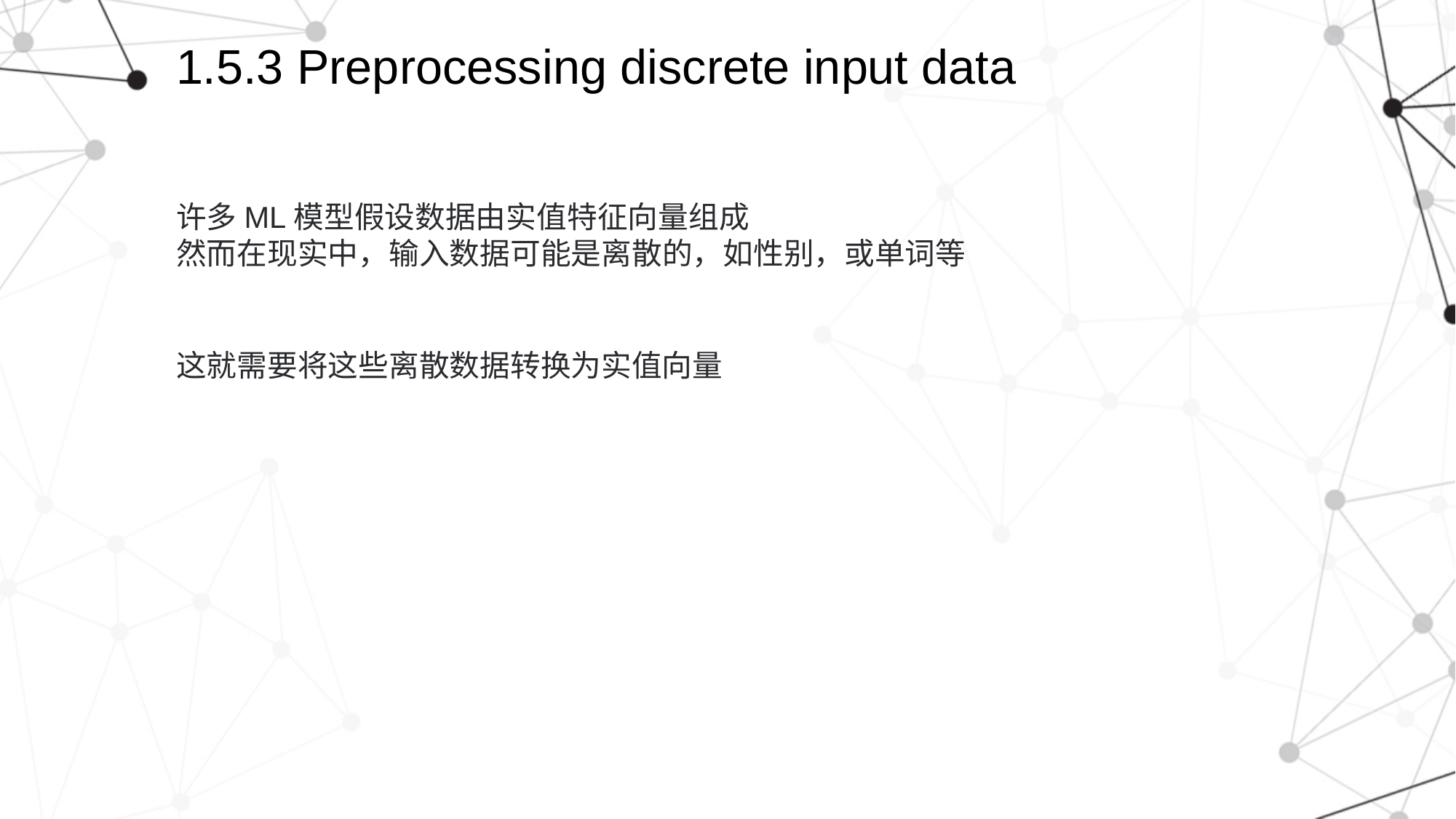

# 1.5.3 Preprocessing discrete input data
许多ML模型假设数据由实值特征向量组成
然而在现实中，输入数据可能是离散的，如性别，或单词等
这就需要将这些离散数据转换为实值向量